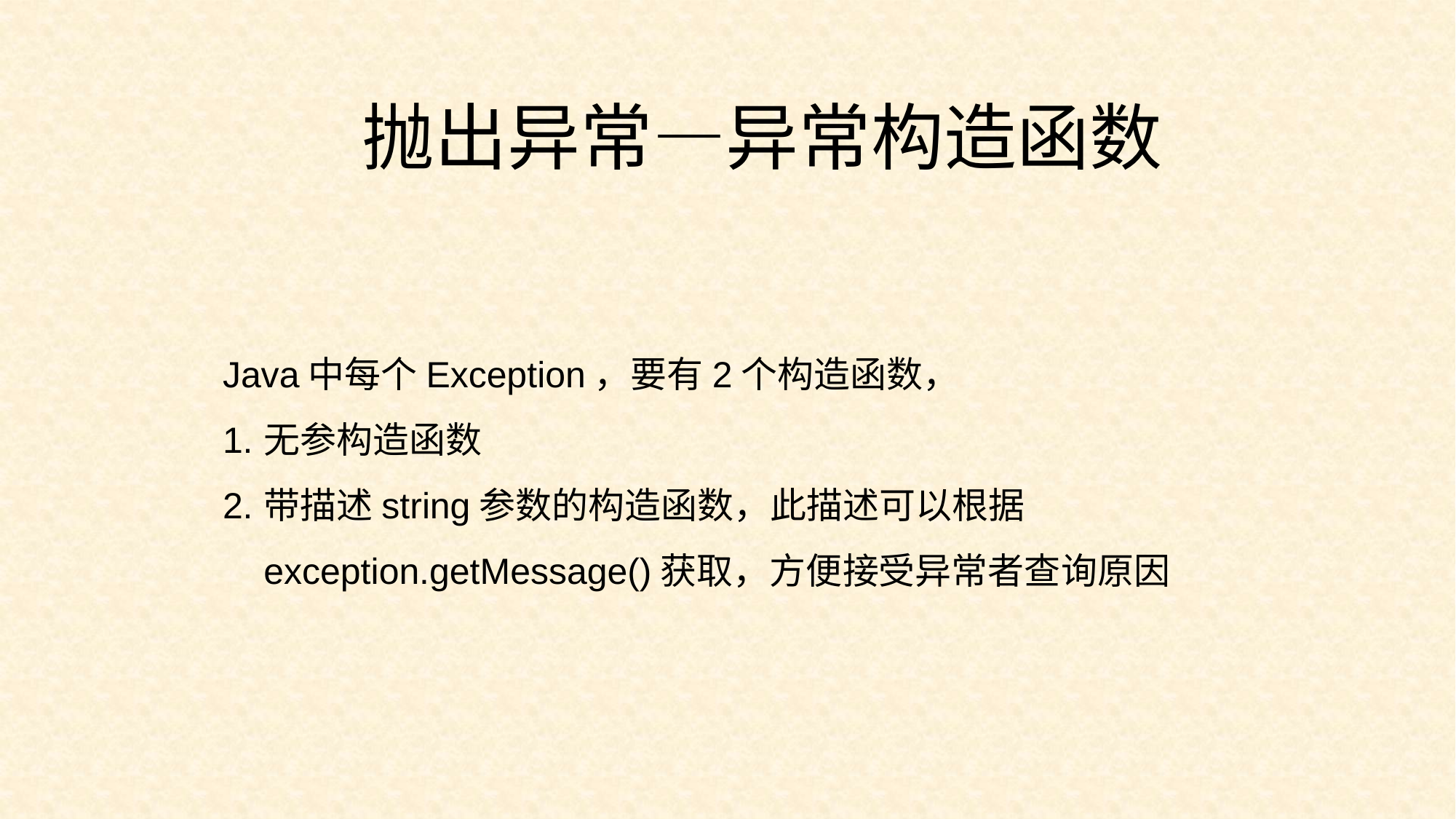

抛出异常—异常构造函数
Java中每个Exception，要有2个构造函数，
无参构造函数
带描述string参数的构造函数，此描述可以根据exception.getMessage()获取，方便接受异常者查询原因